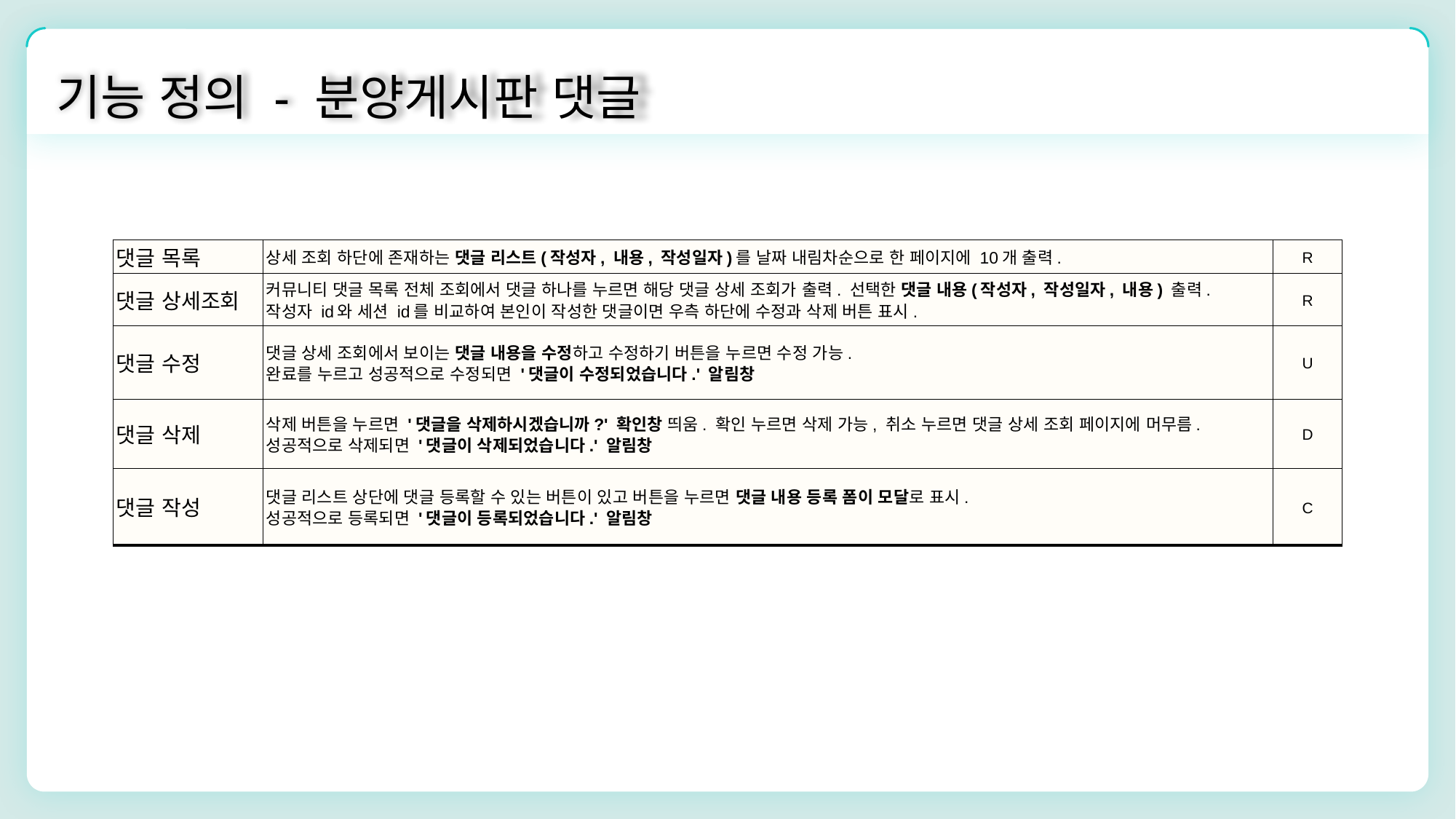

기능 정의 - 분양게시판 댓글
| 댓글 목록 | 상세 조회 하단에 존재하는 댓글 리스트(작성자, 내용, 작성일자)를 날짜 내림차순으로 한 페이지에 10개 출력. | R |
| --- | --- | --- |
| 댓글 상세조회 | 커뮤니티 댓글 목록 전체 조회에서 댓글 하나를 누르면 해당 댓글 상세 조회가 출력. 선택한 댓글 내용(작성자, 작성일자, 내용) 출력. 작성자 id와 세션 id를 비교하여 본인이 작성한 댓글이면 우측 하단에 수정과 삭제 버튼 표시. | R |
| 댓글 수정 | 댓글 상세 조회에서 보이는 댓글 내용을 수정하고 수정하기 버튼을 누르면 수정 가능. 완료를 누르고 성공적으로 수정되면 '댓글이 수정되었습니다.' 알림창 | U |
| 댓글 삭제 | 삭제 버튼을 누르면 '댓글을 삭제하시겠습니까?' 확인창 띄움. 확인 누르면 삭제 가능, 취소 누르면 댓글 상세 조회 페이지에 머무름. 성공적으로 삭제되면 '댓글이 삭제되었습니다.' 알림창 | D |
| 댓글 작성 | 댓글 리스트 상단에 댓글 등록할 수 있는 버튼이 있고 버튼을 누르면 댓글 내용 등록 폼이 모달로 표시. 성공적으로 등록되면 '댓글이 등록되었습니다.' 알림창 | C |